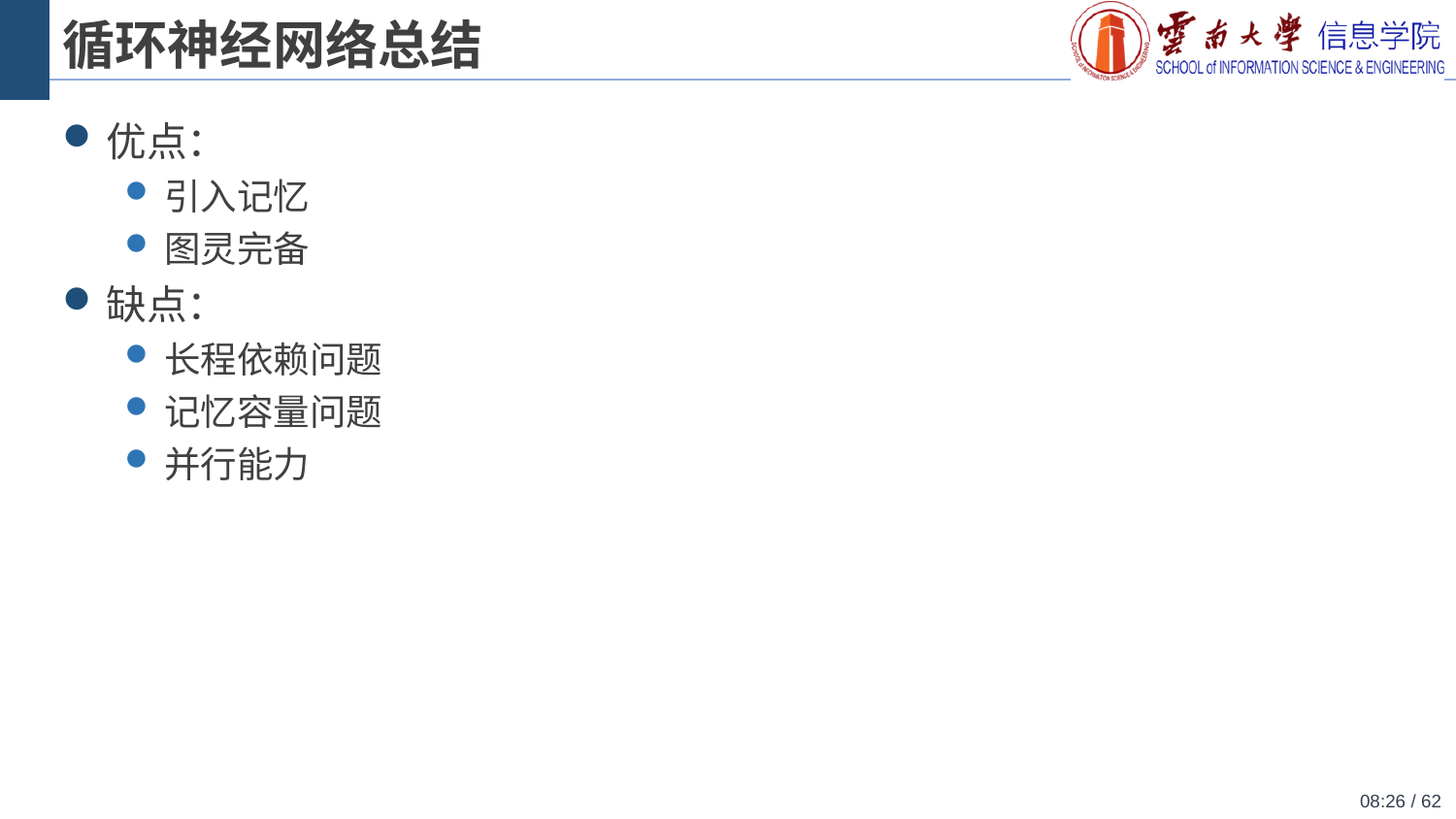

# 循环神经网络总结
优点：
引入记忆
图灵完备
缺点：
长程依赖问题
记忆容量问题
并行能力